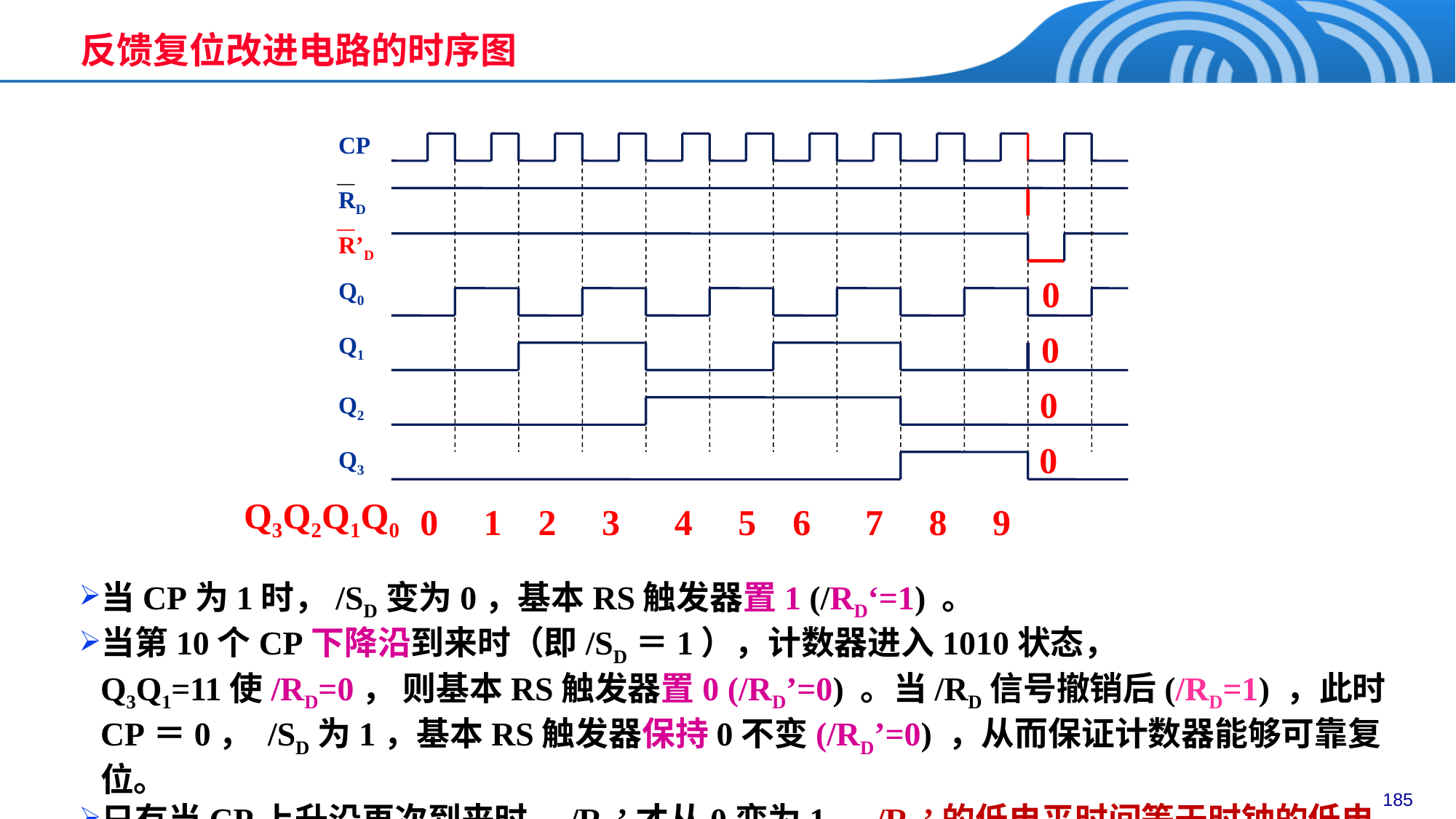

反馈复位改进电路的时序图
CP

RD

R’D

Q0

Q1

Q2

Q3

0
0
0
0
Q3Q2Q1Q0
0     1    2     3      4     5    6      7     8     9
当CP为1时，/SD变为0，基本RS触发器置1 (/RD‘=1) 。
当第10个CP下降沿到来时（即/SD＝1），计数器进入1010状态， Q3Q1=11使/RD=0， 则基本RS触发器置0 (/RD’=0) 。当/RD信号撤销后(/RD=1) ，此时CP＝0， /SD为1，基本RS触发器保持0不变(/RD’=0) ，从而保证计数器能够可靠复位。
只有当CP上升沿再次到来时，/RD’才从0变为1。/RD’的低电平时间等于时钟的低电平时间。